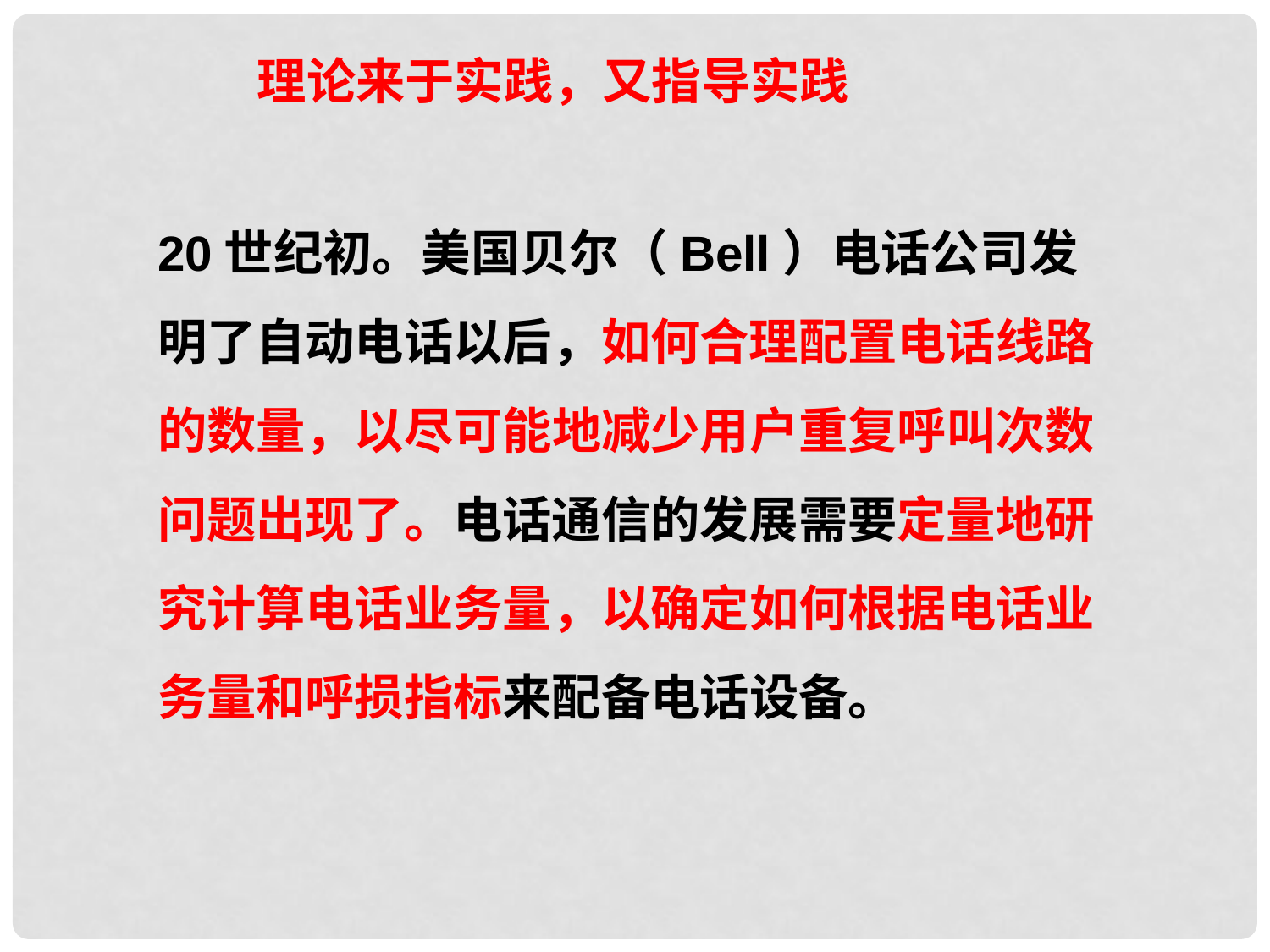

理论来于实践，又指导实践
20世纪初。美国贝尔（Bell）电话公司发明了自动电话以后，如何合理配置电话线路的数量，以尽可能地减少用户重复呼叫次数问题出现了。电话通信的发展需要定量地研究计算电话业务量，以确定如何根据电话业务量和呼损指标来配备电话设备。